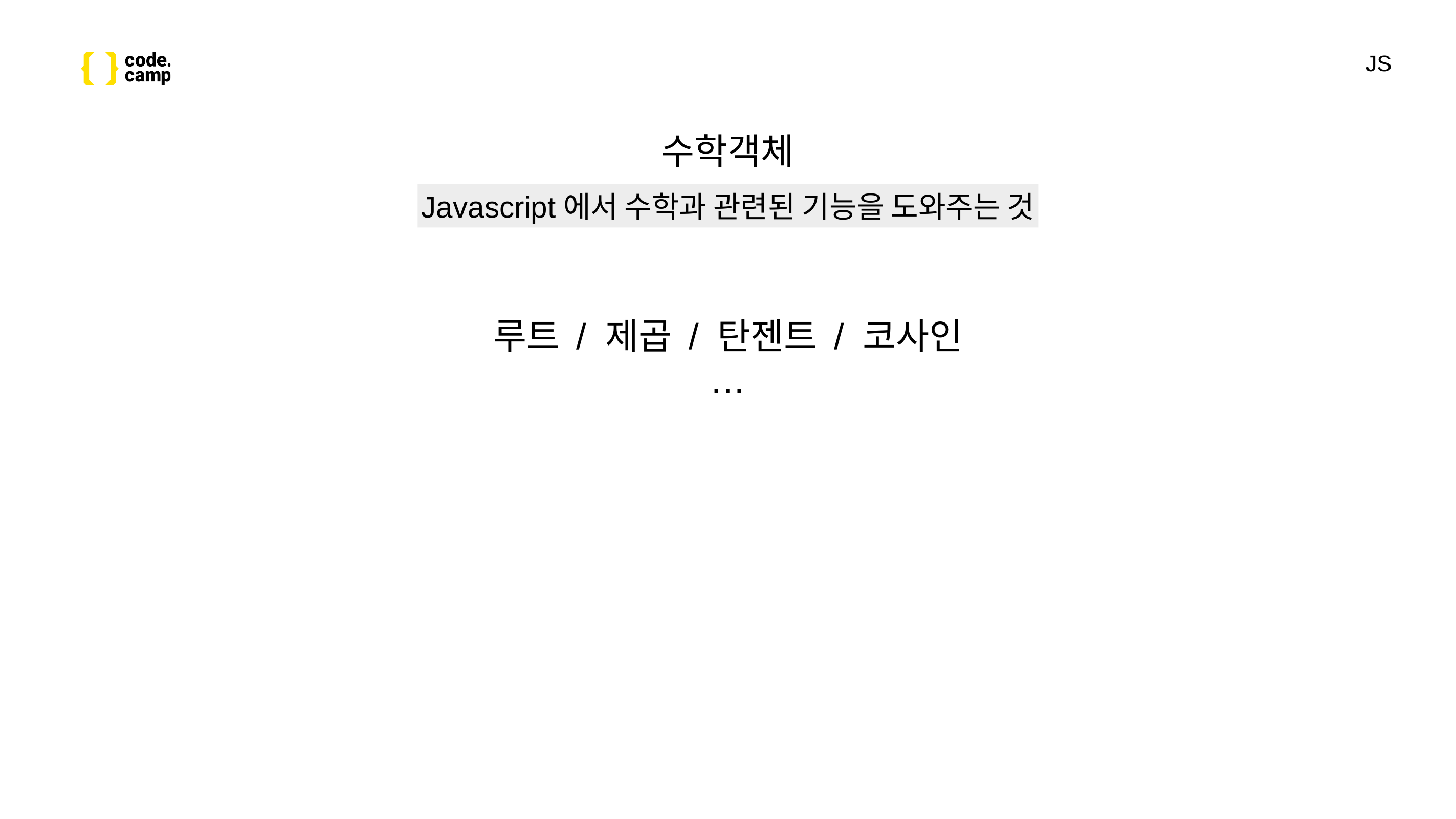

# JS

수학객체
Javascript에서 수학과 관련된 기능을 도와주는 것
루트 / 제곱 / 탄젠트 / 코사인
…